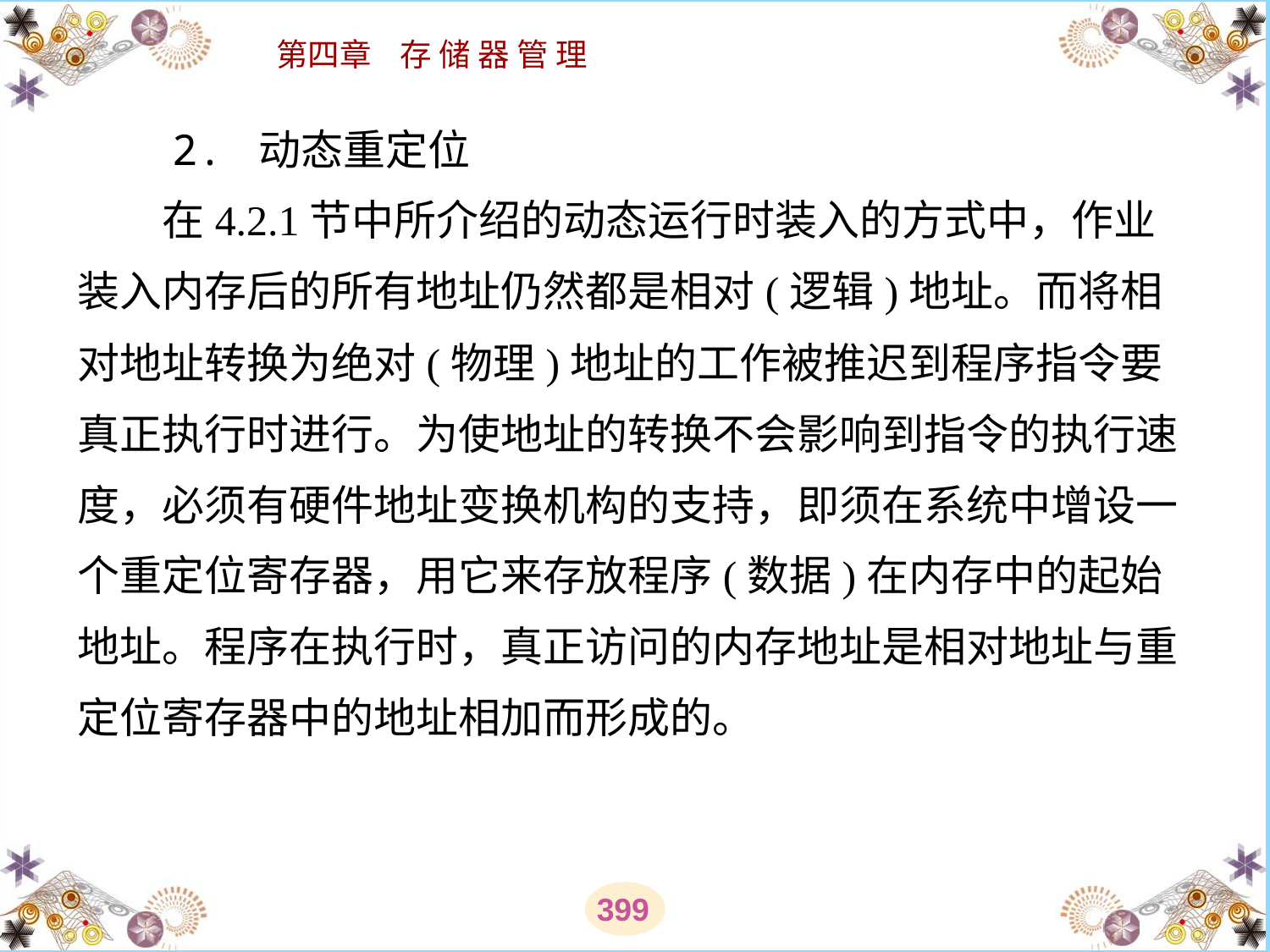

# 2. 动态重定位 　　在4.2.1节中所介绍的动态运行时装入的方式中，作业装入内存后的所有地址仍然都是相对(逻辑)地址。而将相对地址转换为绝对(物理)地址的工作被推迟到程序指令要真正执行时进行。为使地址的转换不会影响到指令的执行速度，必须有硬件地址变换机构的支持，即须在系统中增设一个重定位寄存器，用它来存放程序(数据)在内存中的起始地址。程序在执行时，真正访问的内存地址是相对地址与重定位寄存器中的地址相加而形成的。